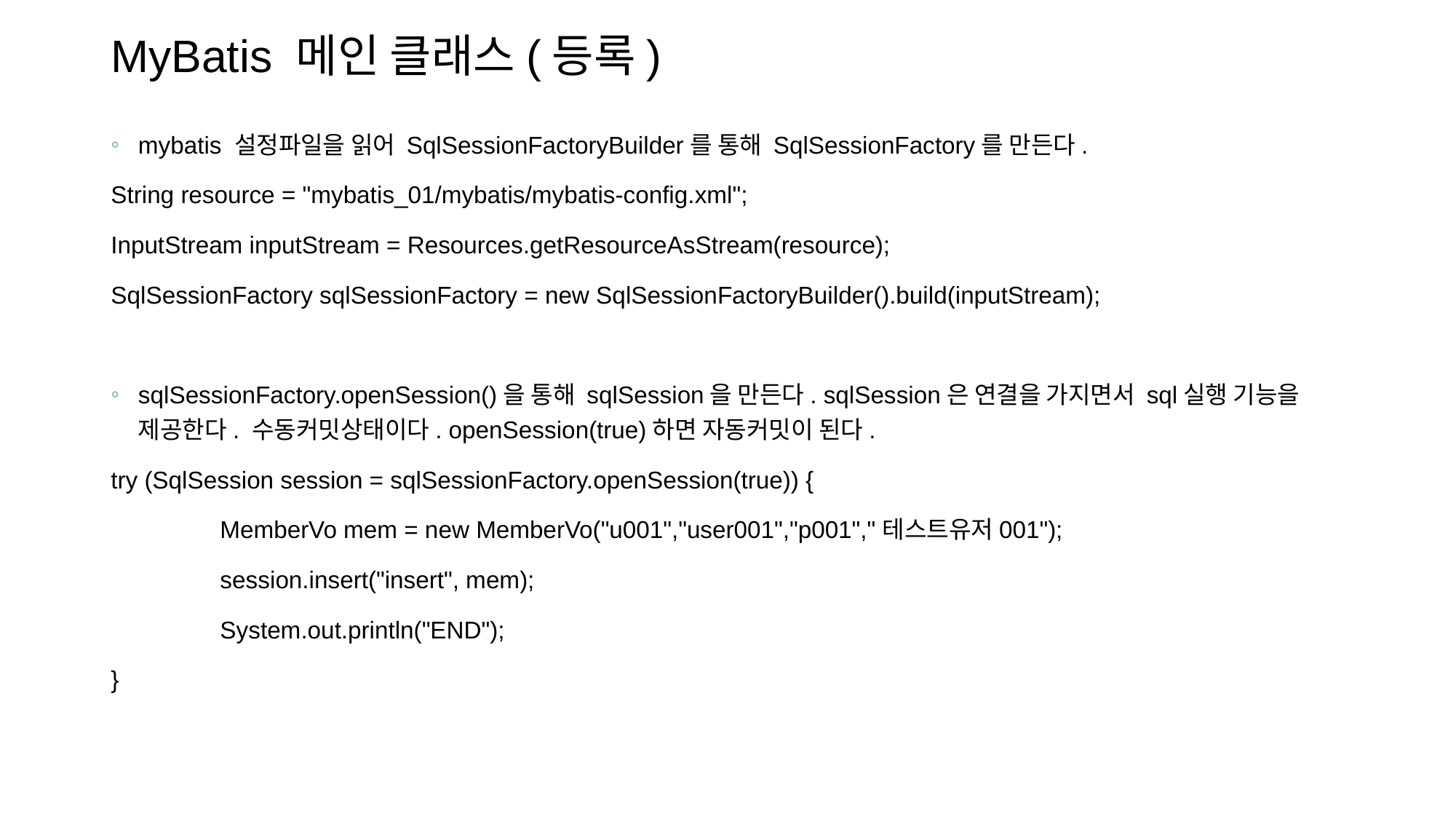

# MyBatis 메인 클래스(등록)
mybatis 설정파일을 읽어 SqlSessionFactoryBuilder를 통해 SqlSessionFactory를 만든다.
String resource = "mybatis_01/mybatis/mybatis-config.xml";
InputStream inputStream = Resources.getResourceAsStream(resource);
SqlSessionFactory sqlSessionFactory = new SqlSessionFactoryBuilder().build(inputStream);

sqlSessionFactory.openSession()을 통해 sqlSession을 만든다. sqlSession은 연결을 가지면서 sql실행 기능을 제공한다. 수동커밋상태이다. openSession(true)하면 자동커밋이 된다.
try (SqlSession session = sqlSessionFactory.openSession(true)) {
	MemberVo mem = new MemberVo("u001","user001","p001","테스트유저001");
	session.insert("insert", mem);
	System.out.println("END");
}